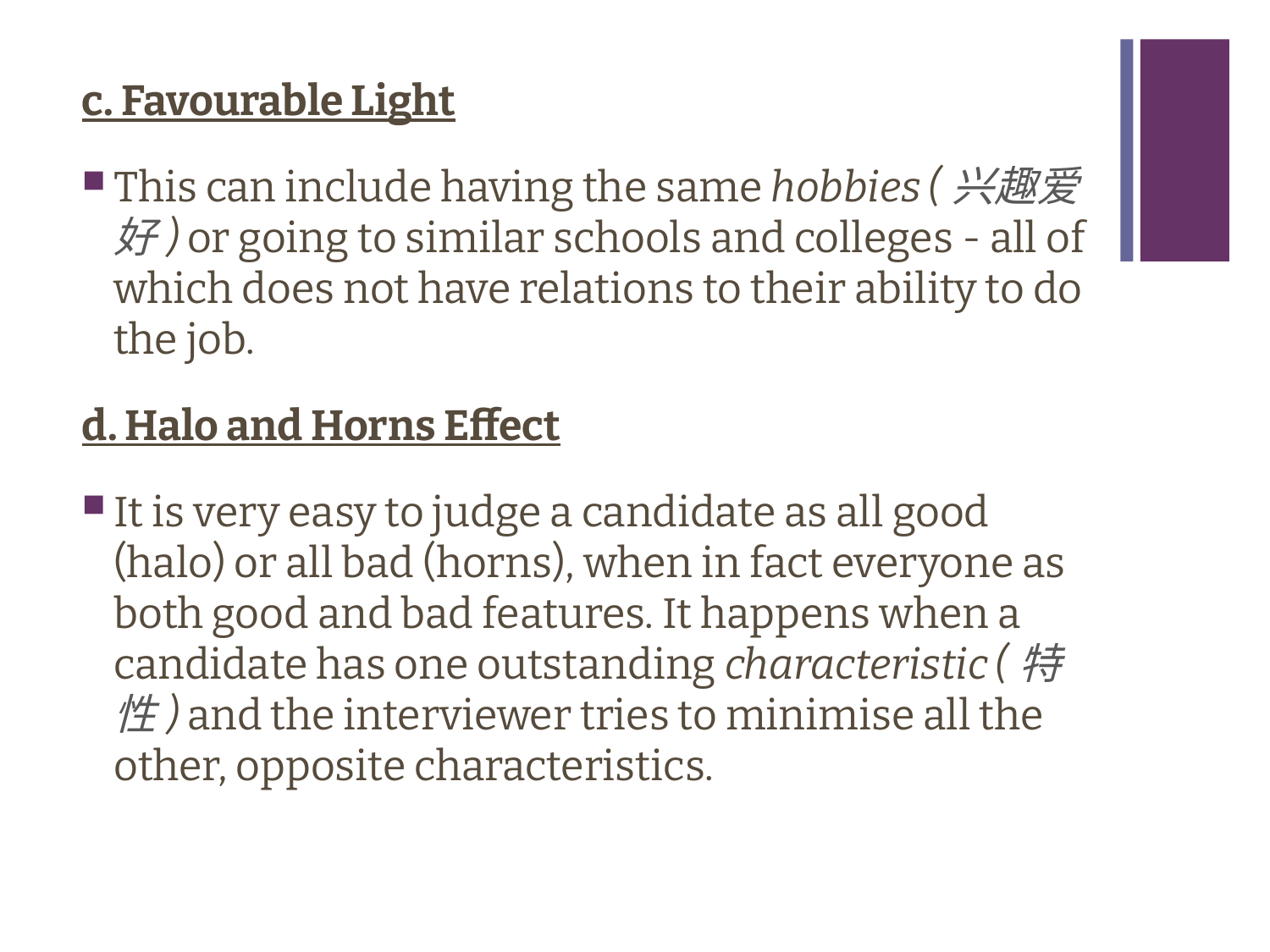

#
c. Favourable Light
This can include having the same hobbies (兴趣爱好) or going to similar schools and colleges - all of which does not have relations to their ability to do the job.
d. Halo and Horns Effect
It is very easy to judge a candidate as all good (halo) or all bad (horns), when in fact everyone as both good and bad features. It happens when a candidate has one outstanding characteristic (特性) and the interviewer tries to minimise all the other, opposite characteristics.